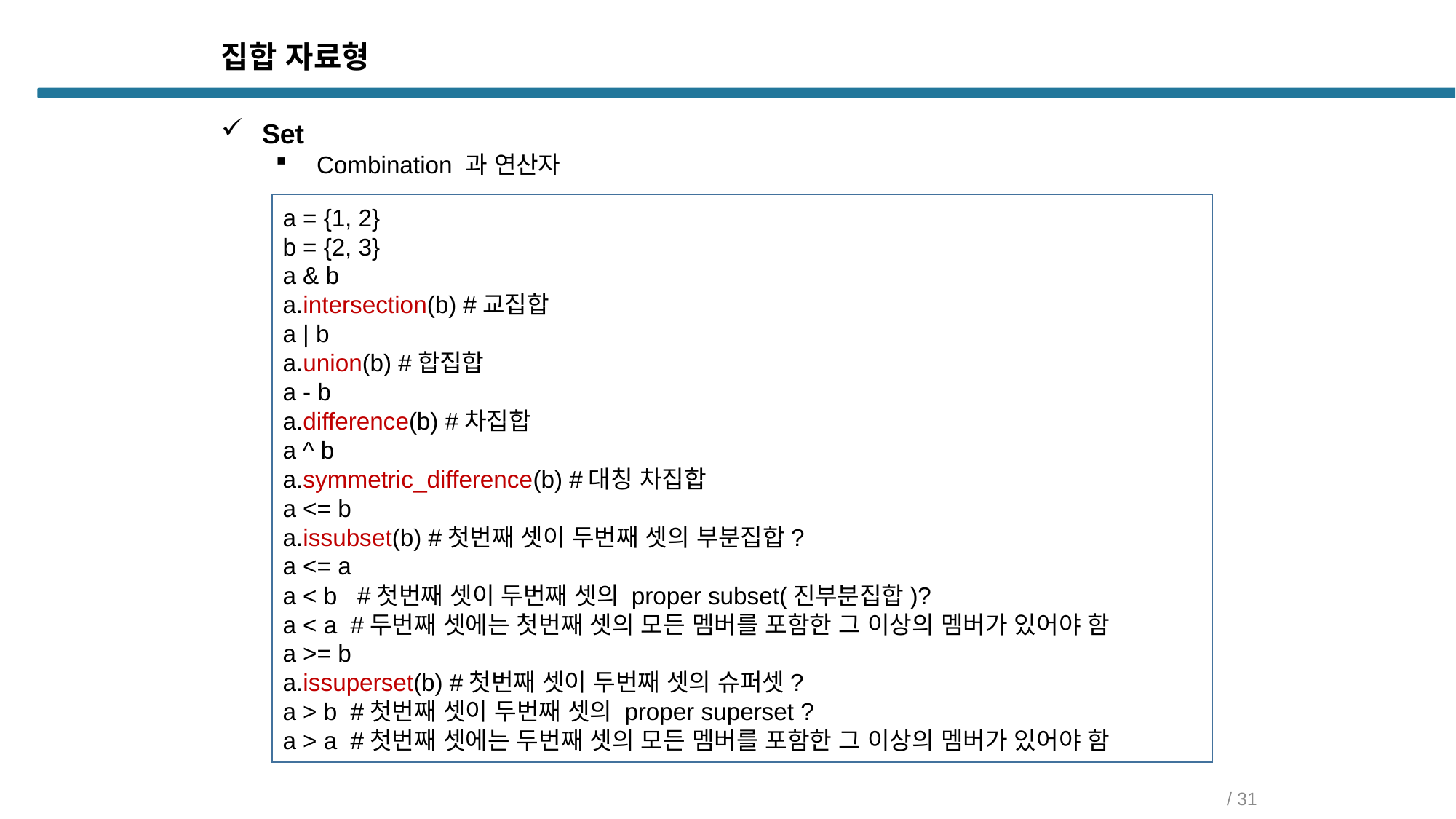

집합 자료형
Set
Combination 과 연산자

a = {1, 2}
b = {2, 3}
a & b
a.intersection(b) #교집합
a | b
a.union(b) #합집합
a - b
a.difference(b) #차집합
a ^ b
a.symmetric_difference(b) #대칭 차집합
a <= b
a.issubset(b) #첫번째 셋이 두번째 셋의 부분집합?
a <= a
a < b   #첫번째 셋이 두번째 셋의 proper subset(진부분집합)?
a < a  #두번째 셋에는 첫번째 셋의 모든 멤버를 포함한 그 이상의 멤버가 있어야 함
a >= b
a.issuperset(b) #첫번째 셋이 두번째 셋의 슈퍼셋?
a > b  #첫번째 셋이 두번째 셋의 proper superset ?
a > a  #첫번째 셋에는 두번째 셋의 모든 멤버를 포함한 그 이상의 멤버가 있어야 함
/ 31